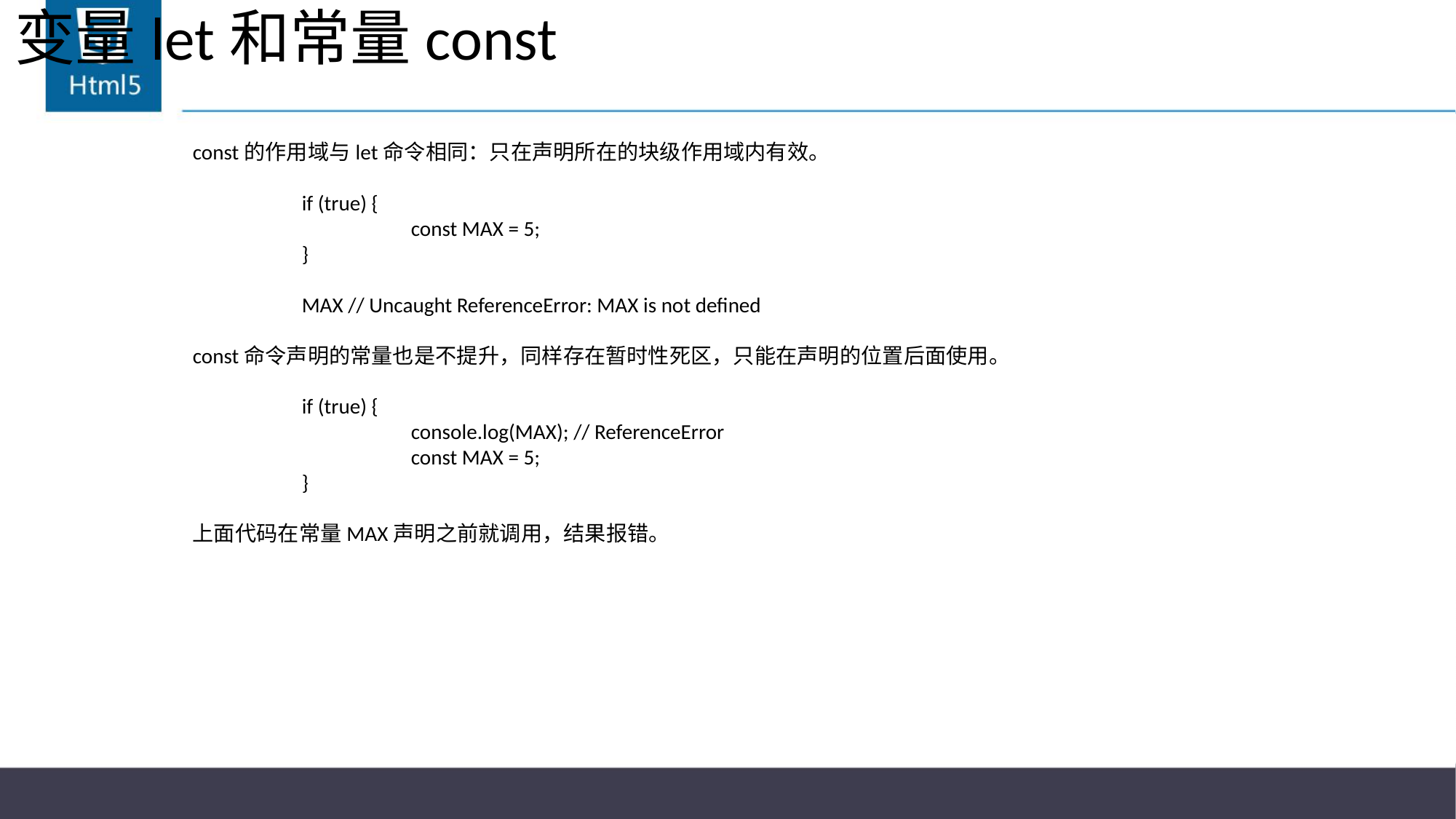

# 变量let和常量const
const的作用域与let命令相同：只在声明所在的块级作用域内有效。

	if (true) {
		const MAX = 5;
	}

	MAX // Uncaught ReferenceError: MAX is not defined

const命令声明的常量也是不提升，同样存在暂时性死区，只能在声明的位置后面使用。

	if (true) {
		console.log(MAX); // ReferenceError
		const MAX = 5;
	}

上面代码在常量MAX声明之前就调用，结果报错。